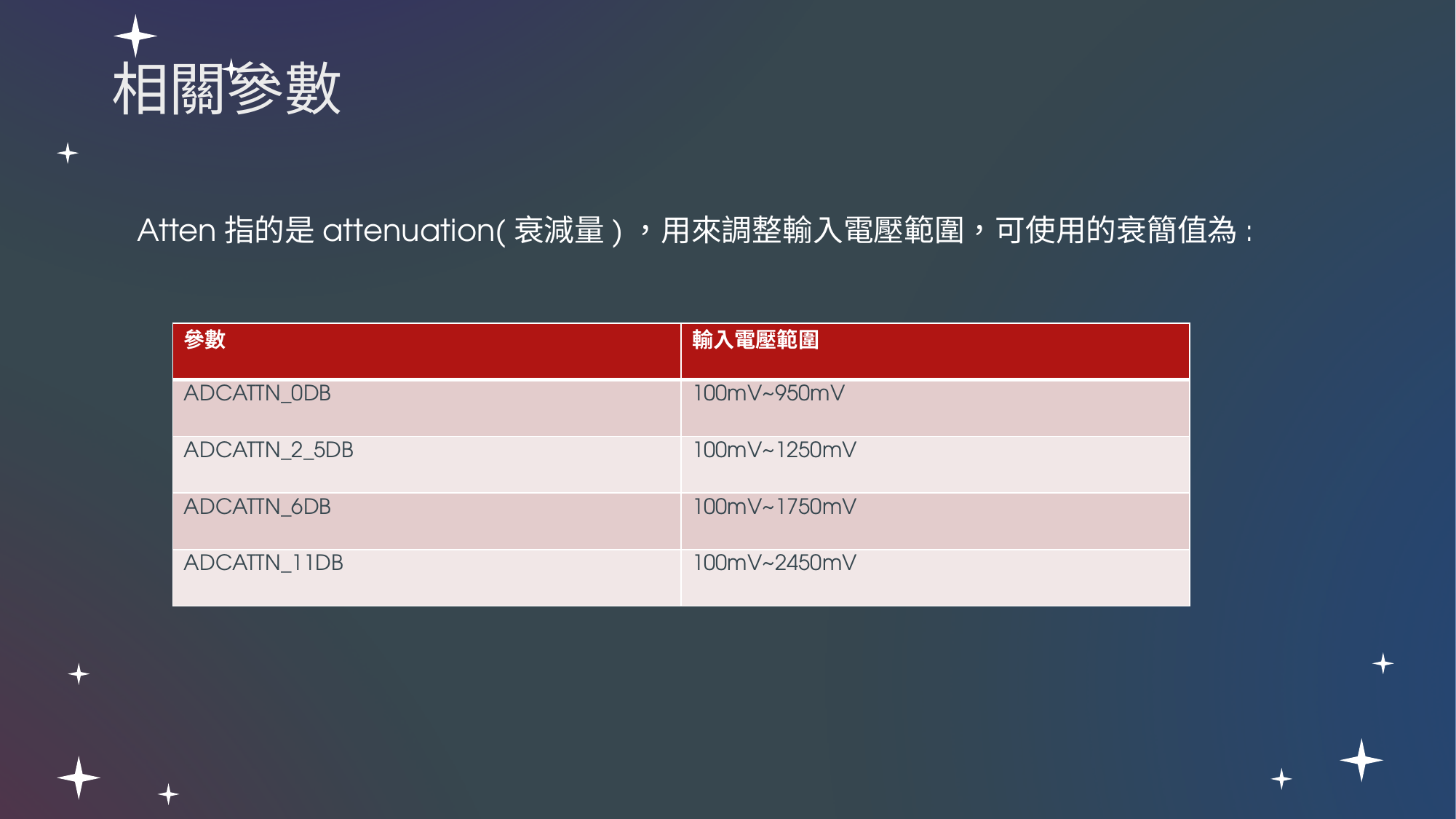

相關參數
Atten指的是attenuation(衰減量)，用來調整輸入電壓範圍，可使用的衰簡值為:
| 參數 | 輸入電壓範圍 |
| --- | --- |
| ADCATTN\_0DB | 100mV~950mV |
| ADCATTN\_2\_5DB | 100mV~1250mV |
| ADCATTN\_6DB | 100mV~1750mV |
| ADCATTN\_11DB | 100mV~2450mV |